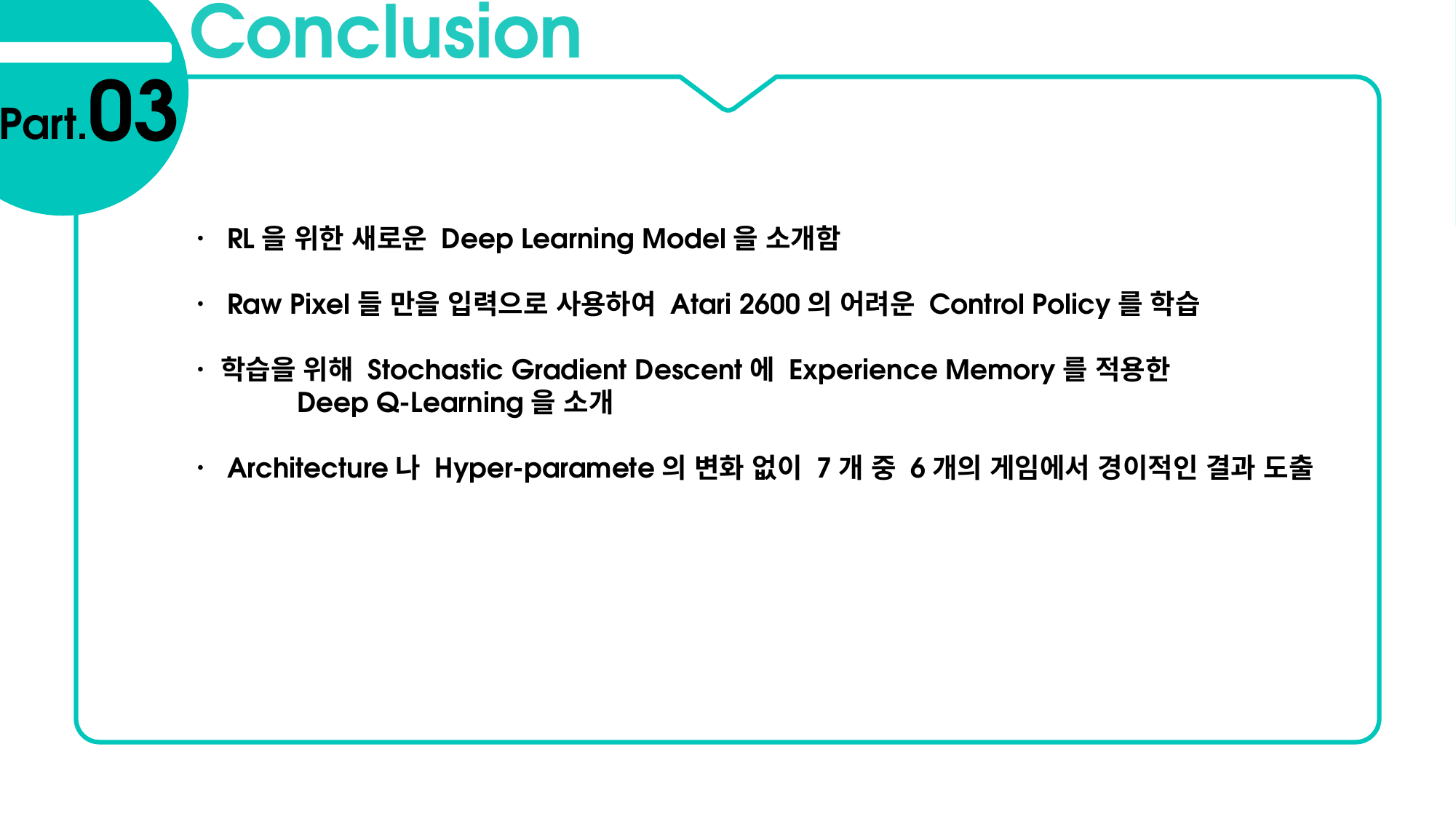

Conclusion

03

Part.
ㆍ RL을 위한 새로운 Deep Learning Model을 소개함

ㆍ Raw Pixel들 만을 입력으로 사용하여 Atari 2600의 어려운 Control Policy를 학습

ㆍ 학습을 위해 Stochastic Gradient Descent에 Experience Memory를 적용한
	Deep Q-Learning을 소개

ㆍ Architecture나 Hyper-paramete의 변화 없이 7개 중 6개의 게임에서 경이적인 결과 도출